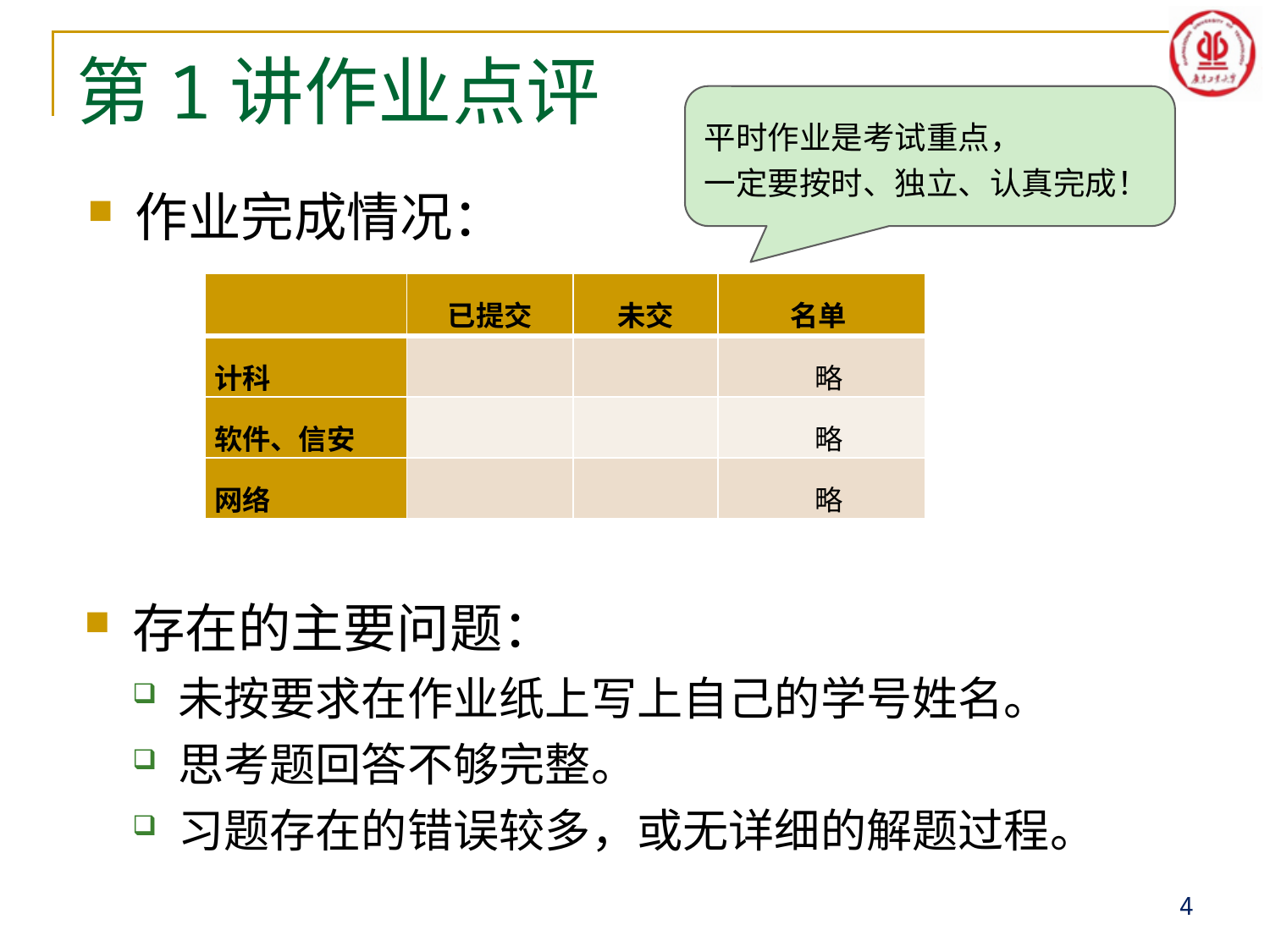

# 第1讲作业点评
平时作业是考试重点，
一定要按时、独立、认真完成！
作业完成情况：
|  | 已提交 | 未交 | 名单 |
| --- | --- | --- | --- |
| 计科 |  |  | 略 |
| 软件、信安 |  |  | 略 |
| 网络 |  |  | 略 |
存在的主要问题：
未按要求在作业纸上写上自己的学号姓名。
思考题回答不够完整。
习题存在的错误较多，或无详细的解题过程。
4